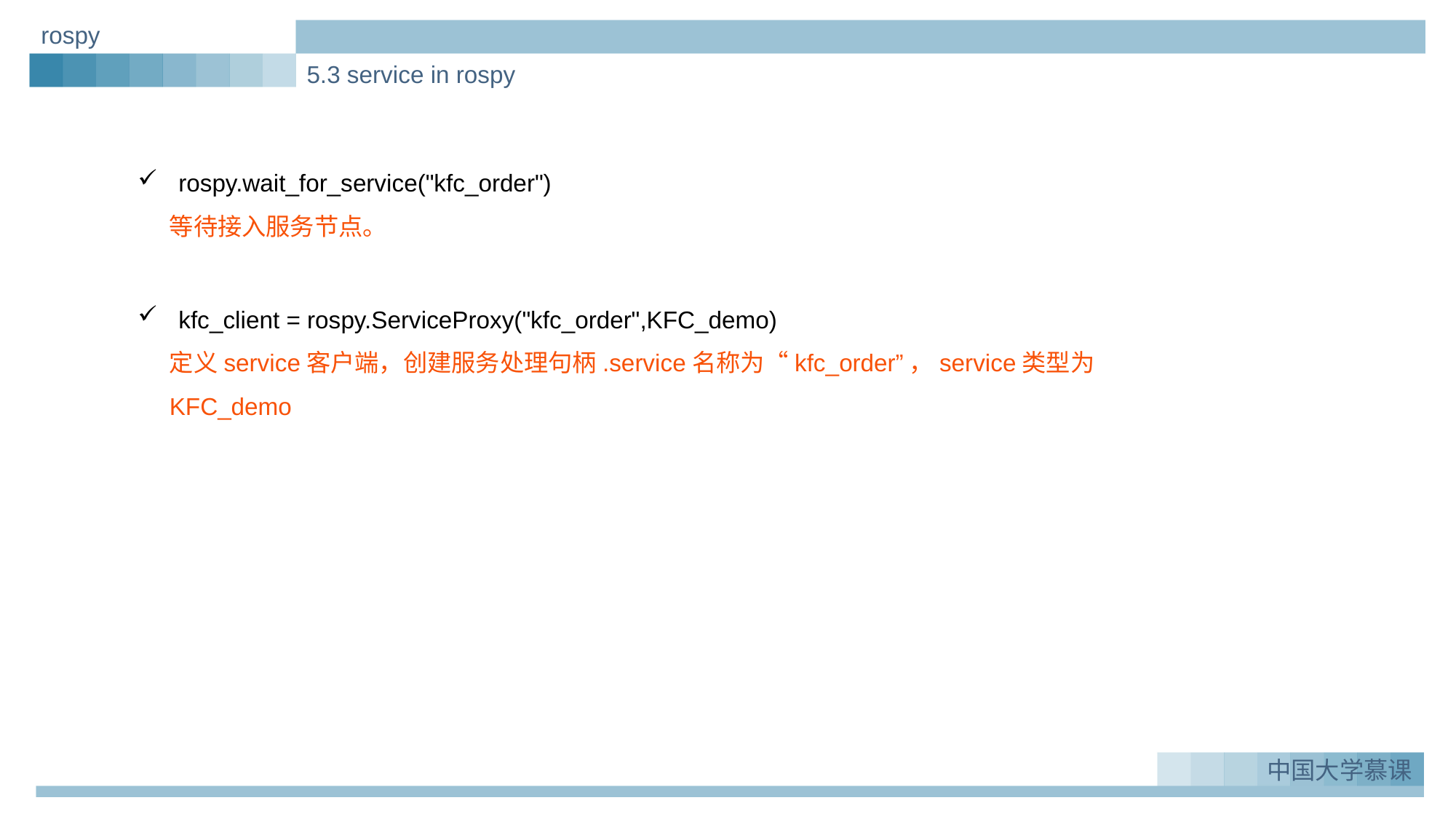

rospy
5.3 service in rospy

rospy.wait_for_service("kfc_order")
等待接入服务节点。

kfc_client = rospy.ServiceProxy("kfc_order",KFC_demo)
定义service客户端，创建服务处理句柄.service名称为“kfc_order”，service类型为KFC_demo
实例一：Greeting_demo
1.
中国大学慕课